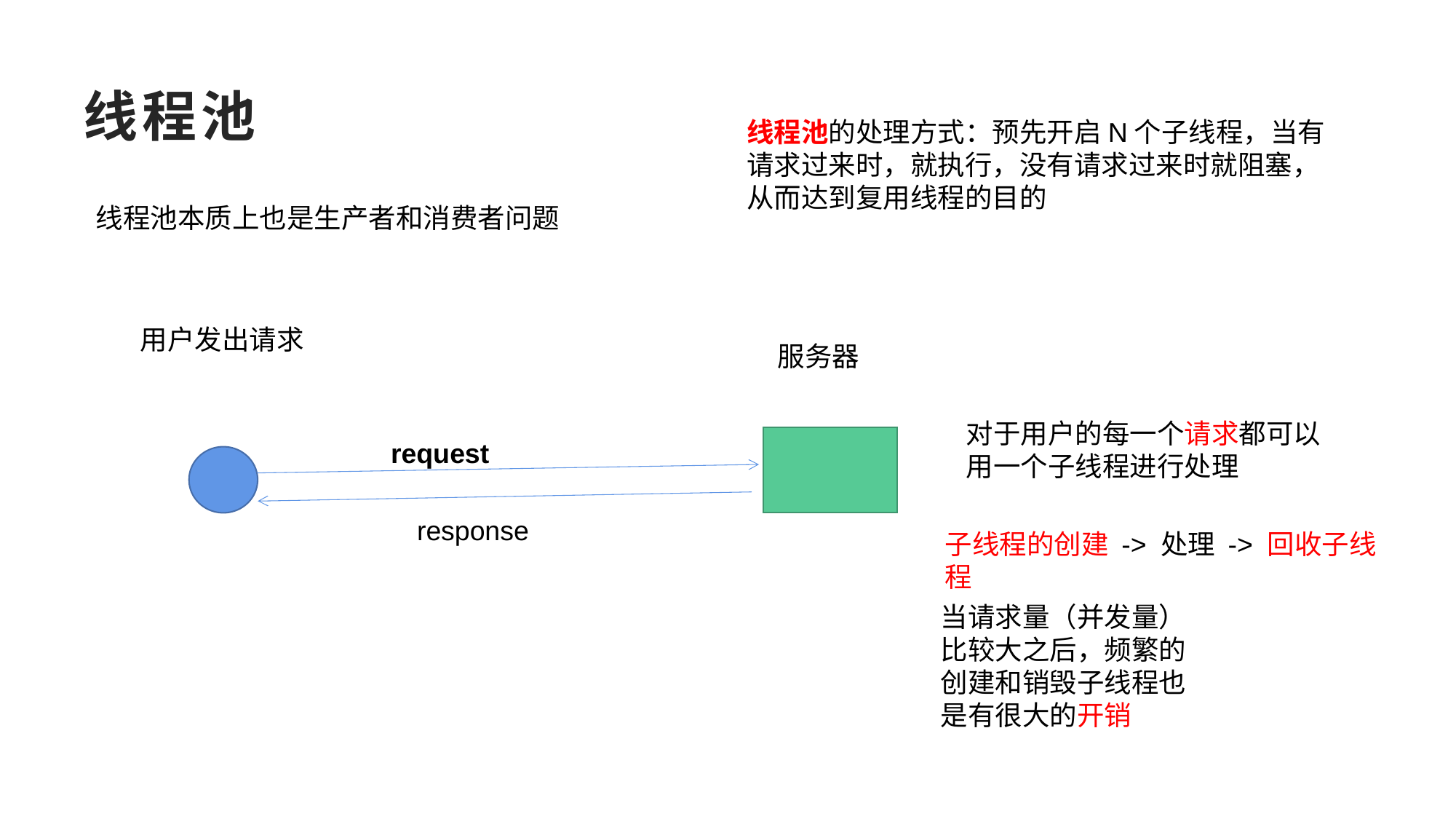

# 线程池
线程池的处理方式：预先开启N个子线程，当有请求过来时，就执行，没有请求过来时就阻塞，从而达到复用线程的目的
线程池本质上也是生产者和消费者问题
用户发出请求
服务器
对于用户的每一个请求都可以用一个子线程进行处理

request

response
子线程的创建 -> 处理 -> 回收子线程
当请求量（并发量）比较大之后，频繁的创建和销毁子线程也是有很大的开销